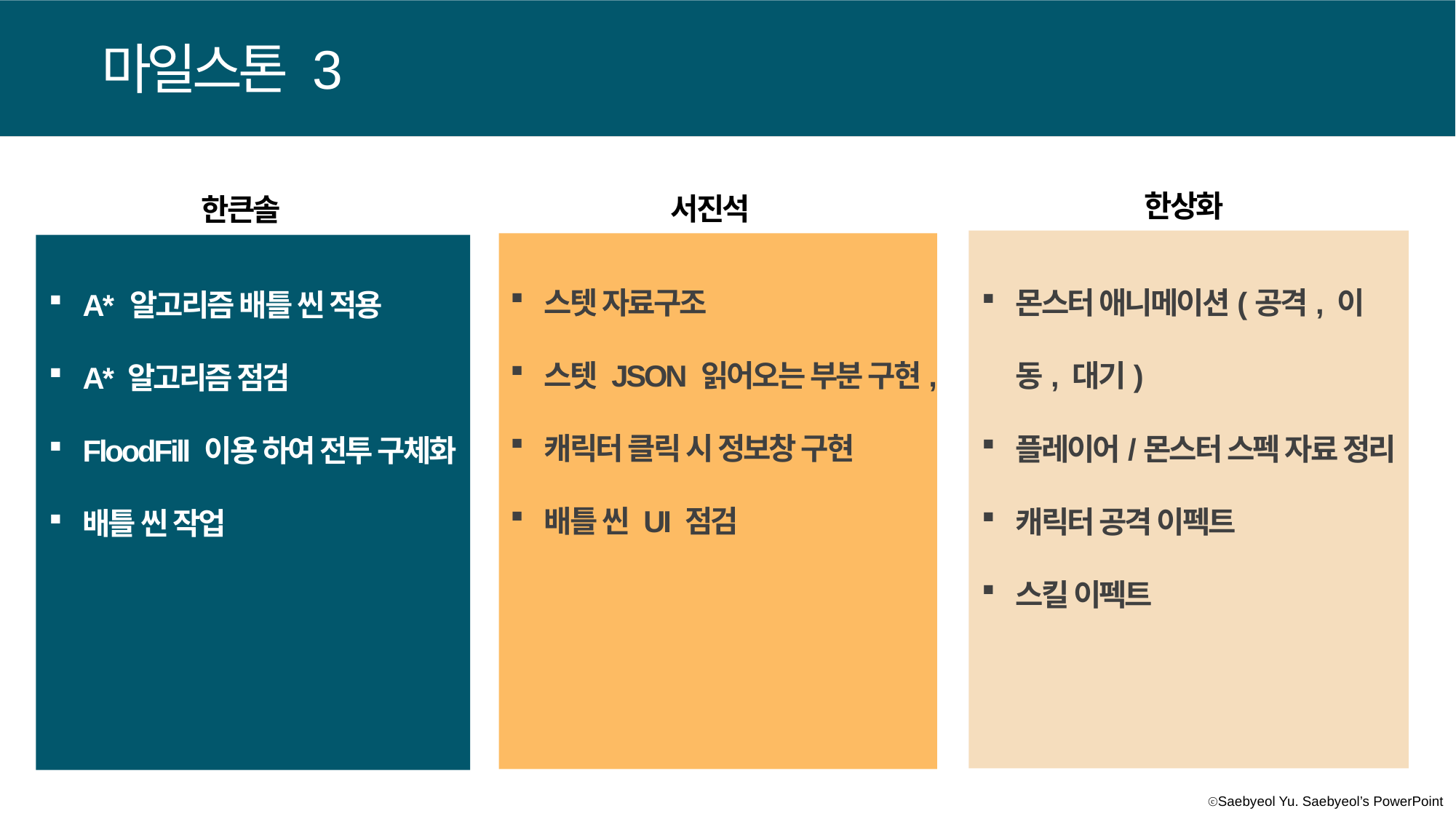

마일스톤 3
한상화
서진석
한큰솔

스텟 자료구조
스텟 JSON 읽어오는 부분 구현,
캐릭터 클릭 시 정보창 구현
배틀 씬 UI 점검
몬스터 애니메이션(공격, 이동, 대기)
플레이어/몬스터 스펙 자료 정리
캐릭터 공격 이펙트
스킬 이펙트
A* 알고리즘 배틀 씬 적용
A* 알고리즘 점검
FloodFill 이용 하여 전투 구체화
배틀 씬 작업